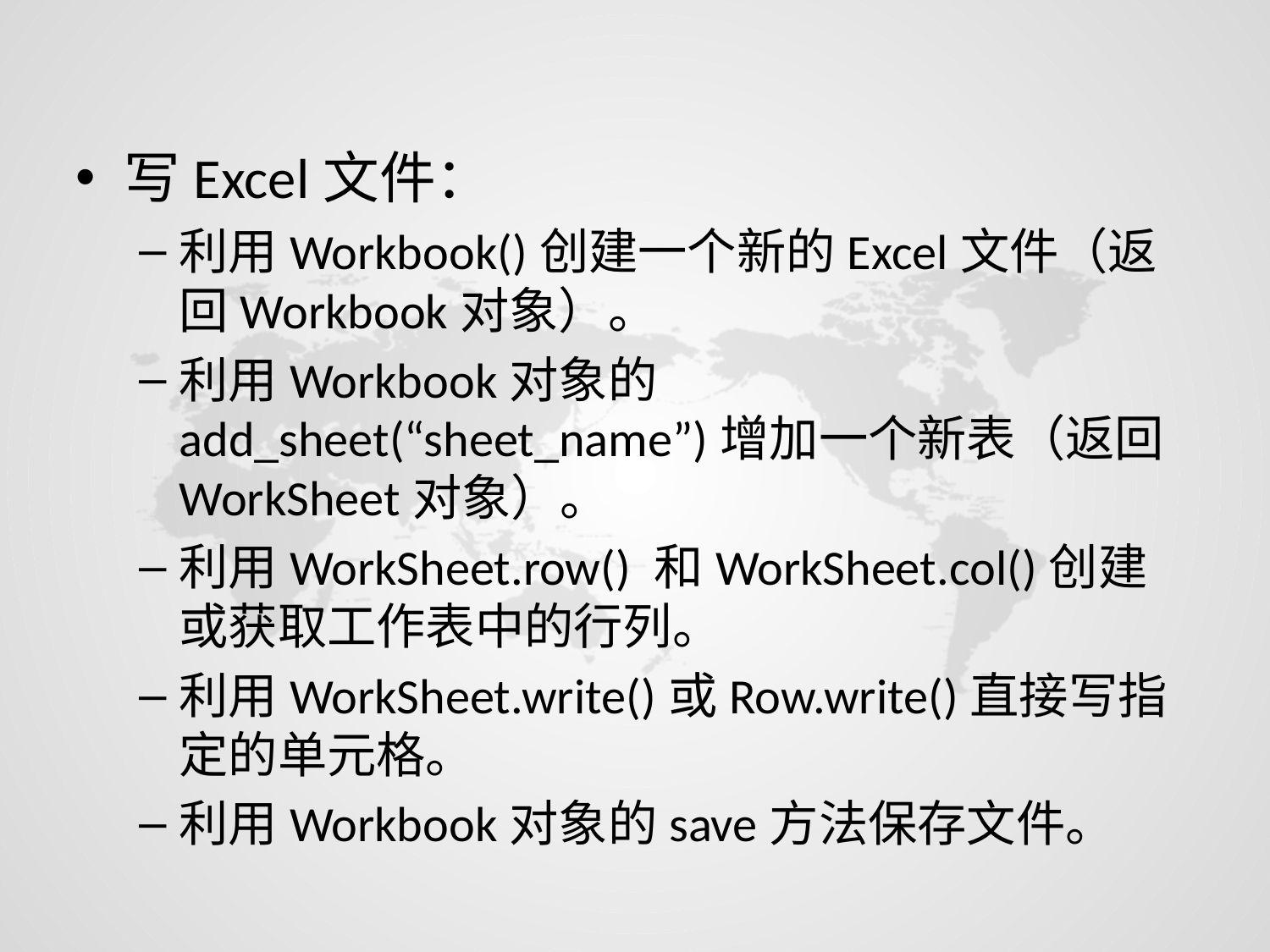

写Excel文件：
利用Workbook()创建一个新的Excel文件（返回Workbook对象）。
利用Workbook对象的add_sheet(“sheet_name”)增加一个新表（返回WorkSheet对象）。
利用WorkSheet.row() 和WorkSheet.col()创建或获取工作表中的行列。
利用WorkSheet.write()或Row.write()直接写指定的单元格。
利用Workbook对象的save方法保存文件。